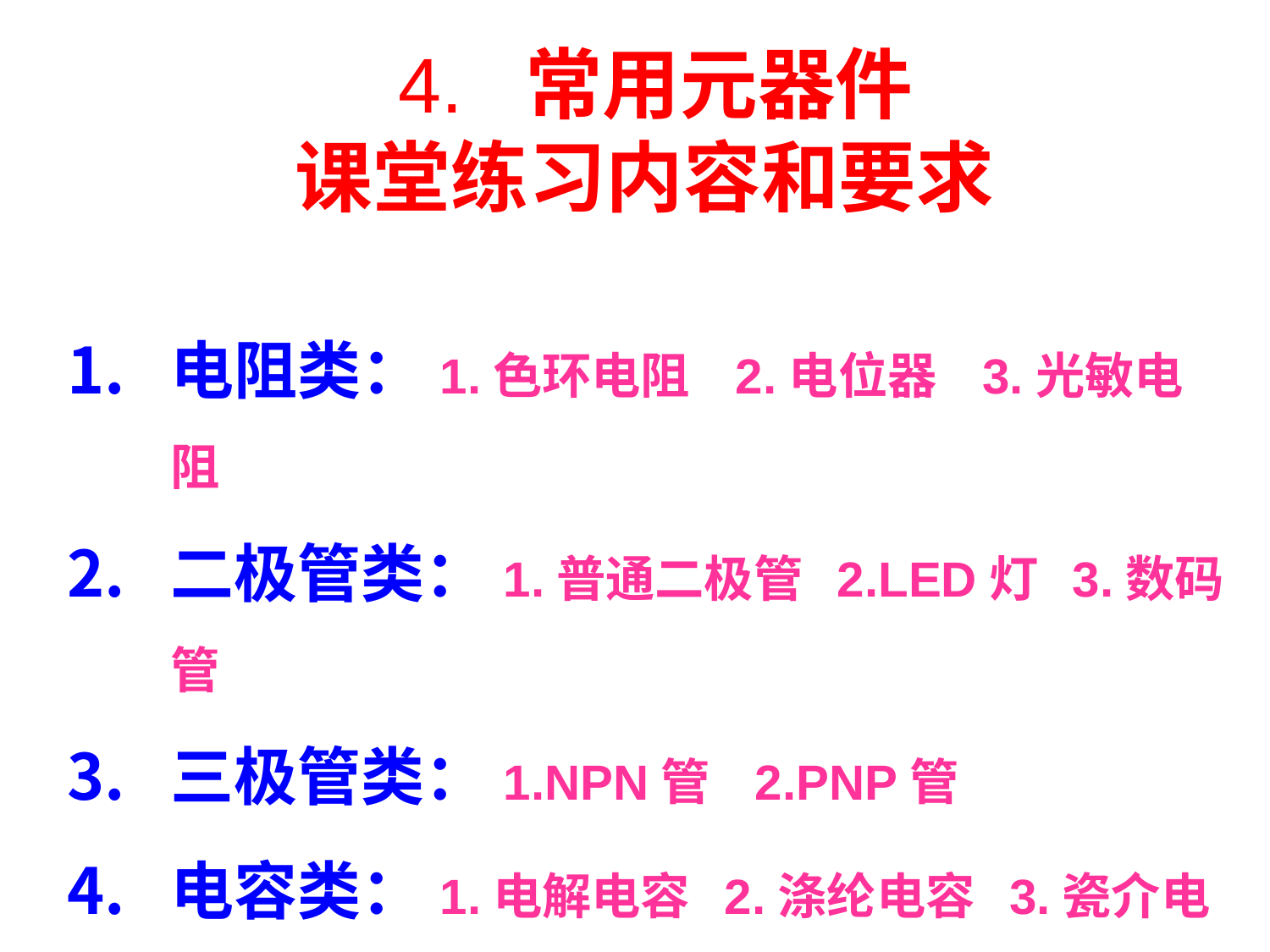

# 4.  常用元器件 课堂练习内容和要求
电阻类：1.色环电阻   2.电位器   3.光敏电阻
二极管类：1.普通二极管  2.LED灯  3.数码管
三极管类：1.NPN管   2.PNP管
电容类：1.电解电容  2.涤纶电容  3.瓷介电容